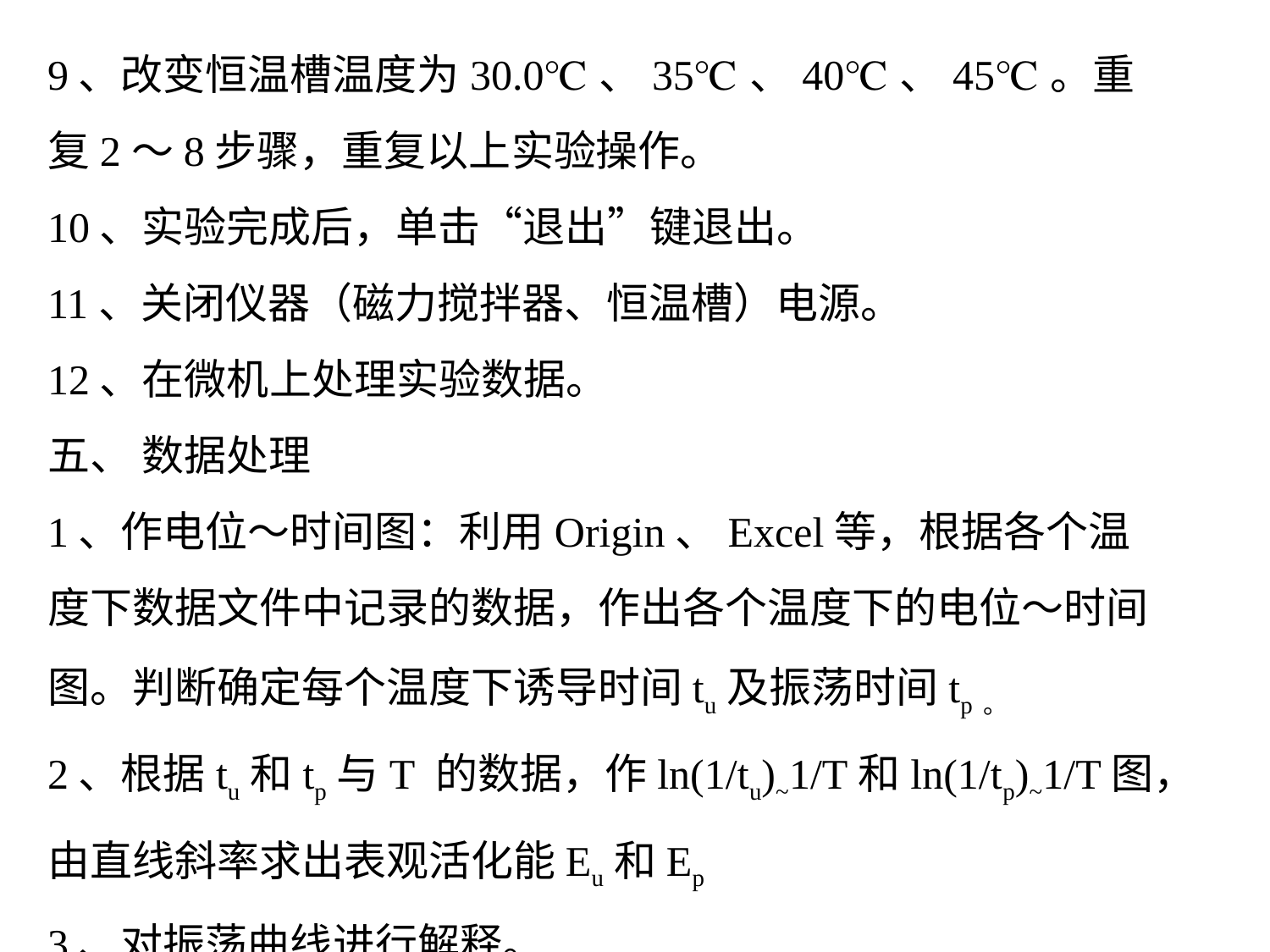

9、改变恒温槽温度为30.0℃、35℃、40℃、45℃。重复2～8步骤，重复以上实验操作。
10、实验完成后，单击“退出”键退出。
11、关闭仪器（磁力搅拌器、恒温槽）电源。
12、在微机上处理实验数据。
五、 数据处理
1、作电位～时间图：利用Origin、Excel等，根据各个温度下数据文件中记录的数据，作出各个温度下的电位～时间图。判断确定每个温度下诱导时间tu及振荡时间tp。
2、根据tu和tp与T 的数据，作ln(1/tu)~1/T和ln(1/tp)~1/T图，由直线斜率求出表观活化能Eu和Ep
3、对振荡曲线进行解释。